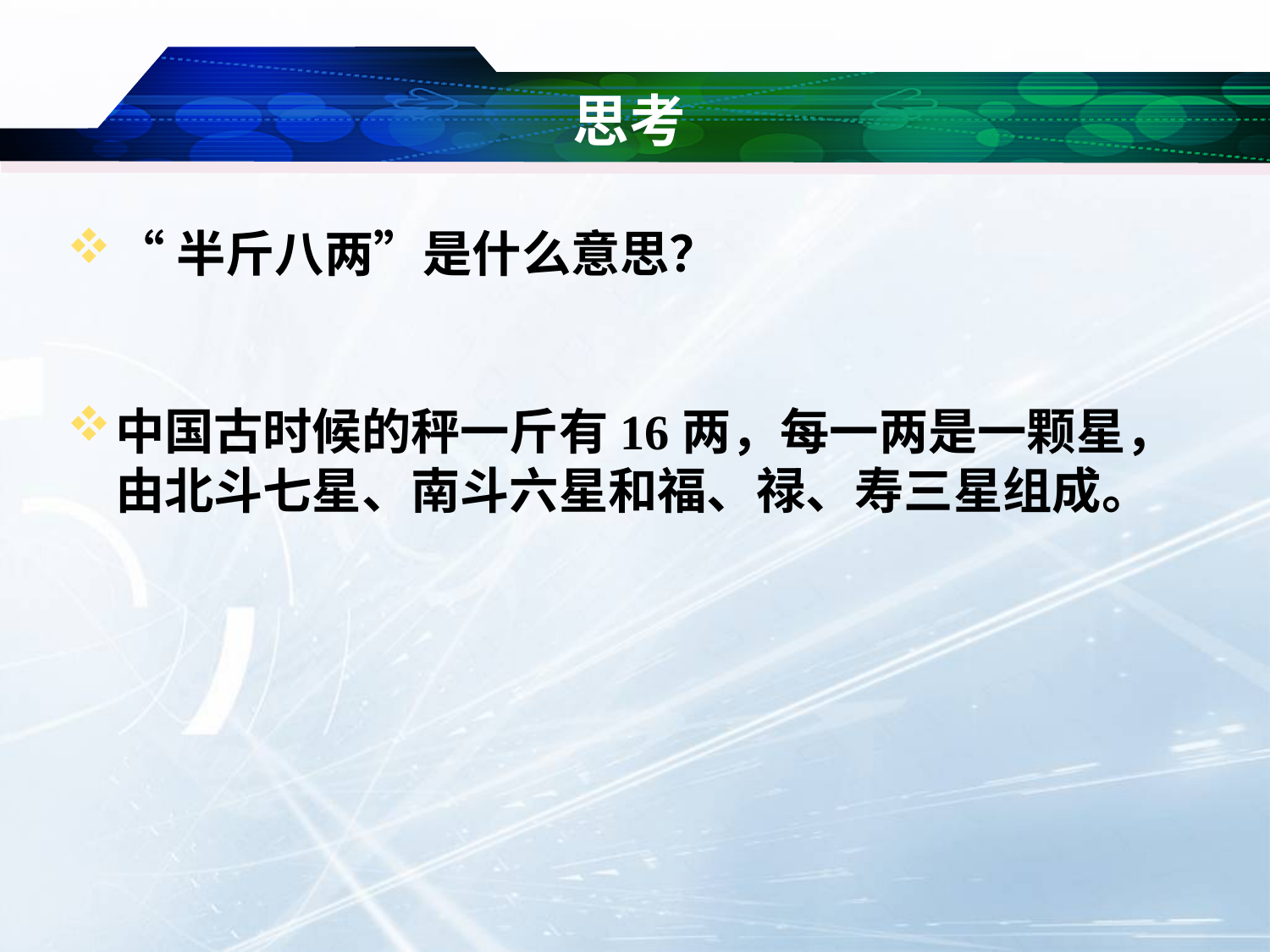

# 思考
“半斤八两”是什么意思？

中国古时候的秤一斤有16两，每一两是一颗星，由北斗七星、南斗六星和福、禄、寿三星组成。